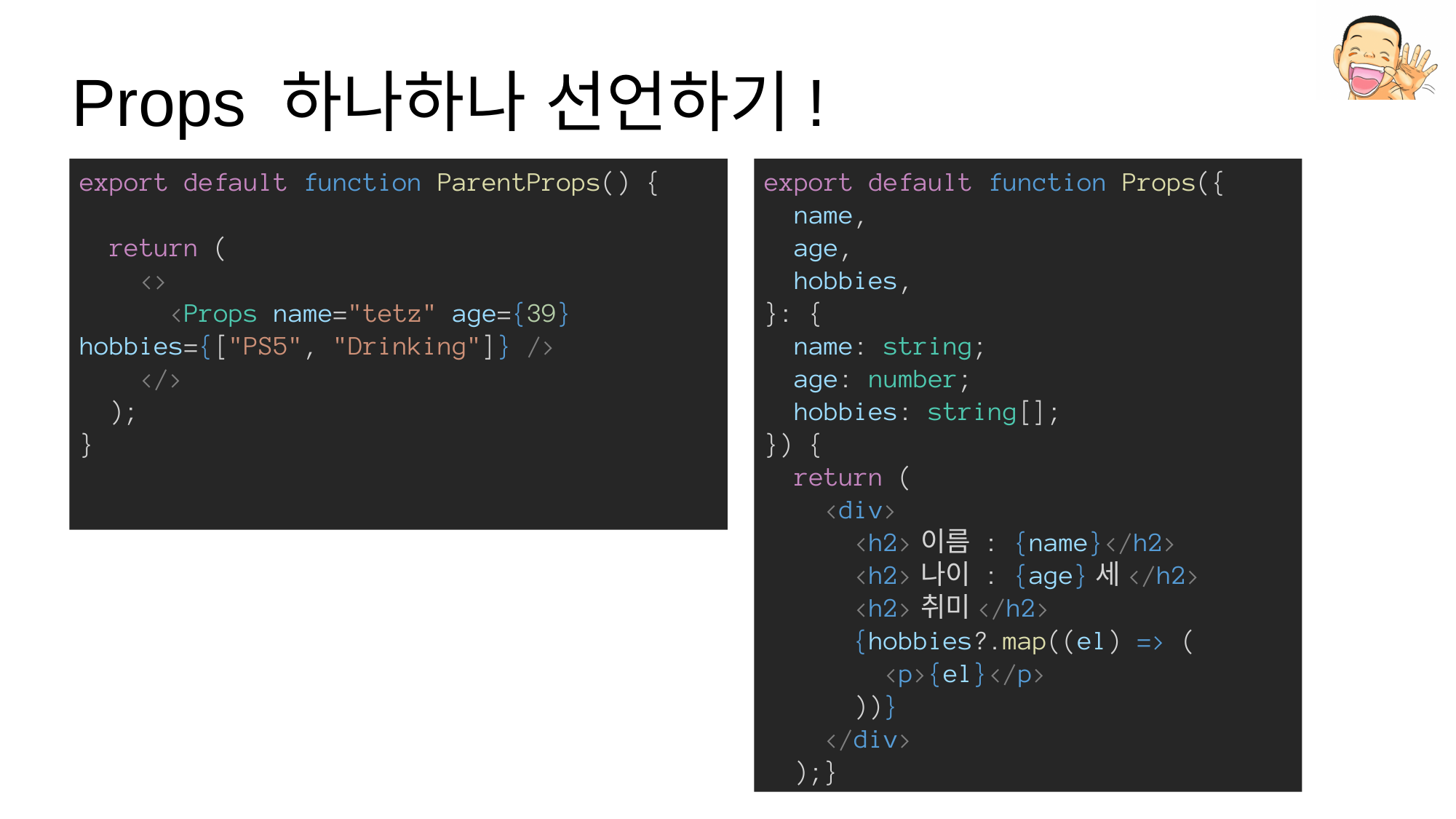

# Props 하나하나 선언하기!
export default function ParentProps() {
  return (
    <>
      <Props name="tetz" age={39} hobbies={["PS5", "Drinking"]} />
    </>
  );
}

export default function Props({
  name,
  age,
  hobbies,
}: {
  name: string;
  age: number;
  hobbies: string[];
}) {
  return (
    <div>
      <h2>이름 : {name}</h2>
      <h2>나이 : {age}세</h2>
      <h2>취미</h2>
      {hobbies?.map((el) => (
        <p>{el}</p>
      ))}
    </div>
  );}